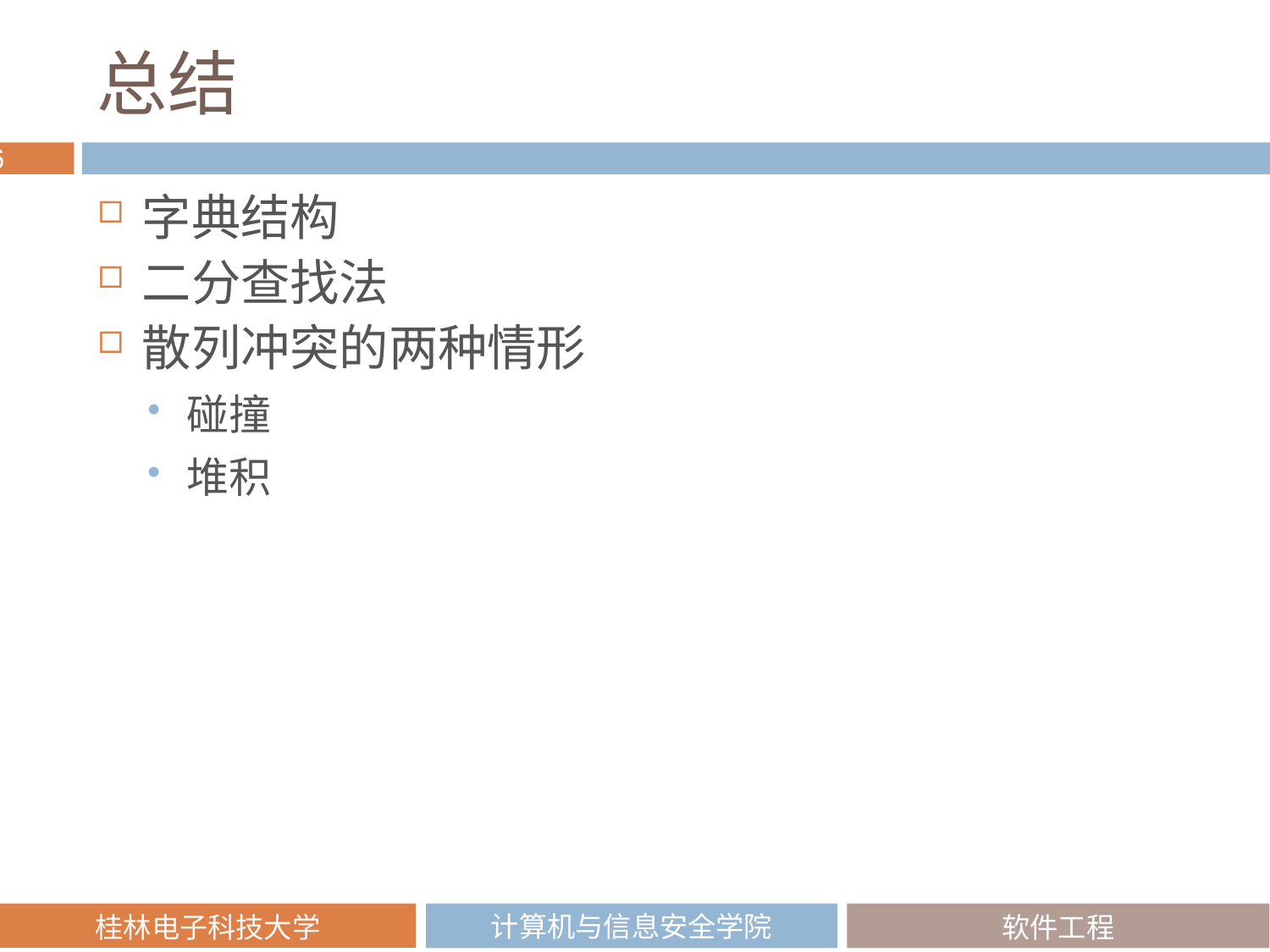

# 总结
字典结构
二分查找法
散列冲突的两种情形
碰撞
堆积